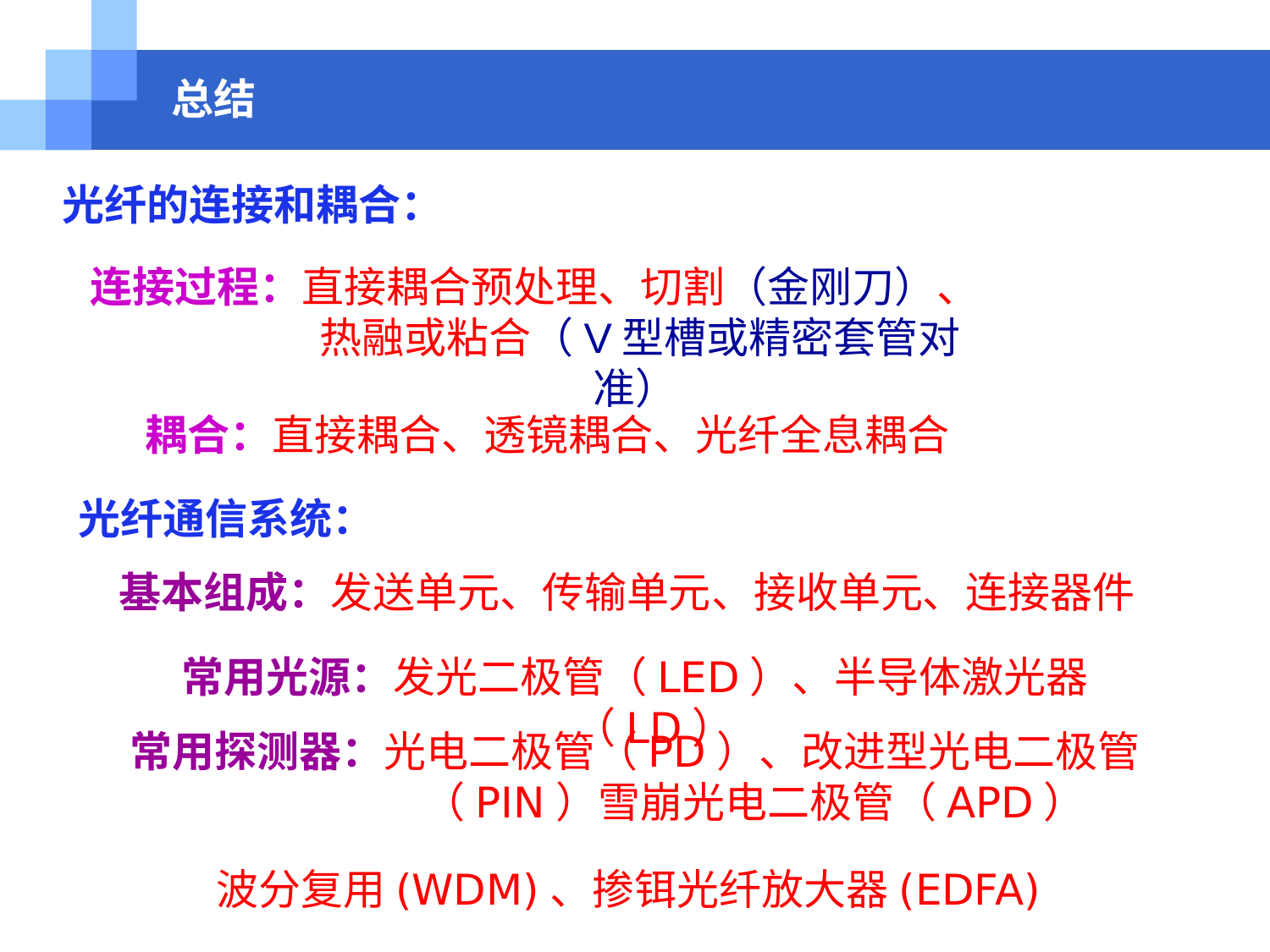

# 总结
光纤的连接和耦合：
连接过程：直接耦合预处理、切割（金刚刀）、热融或粘合（V型槽或精密套管对准）
耦合：直接耦合、透镜耦合、光纤全息耦合
光纤通信系统：
基本组成：发送单元、传输单元、接收单元、连接器件
常用光源：发光二极管（LED）、半导体激光器（LD）
常用探测器：光电二极管（PD）、改进型光电二极管（PIN）雪崩光电二极管（APD）
波分复用(WDM)、掺铒光纤放大器(EDFA)